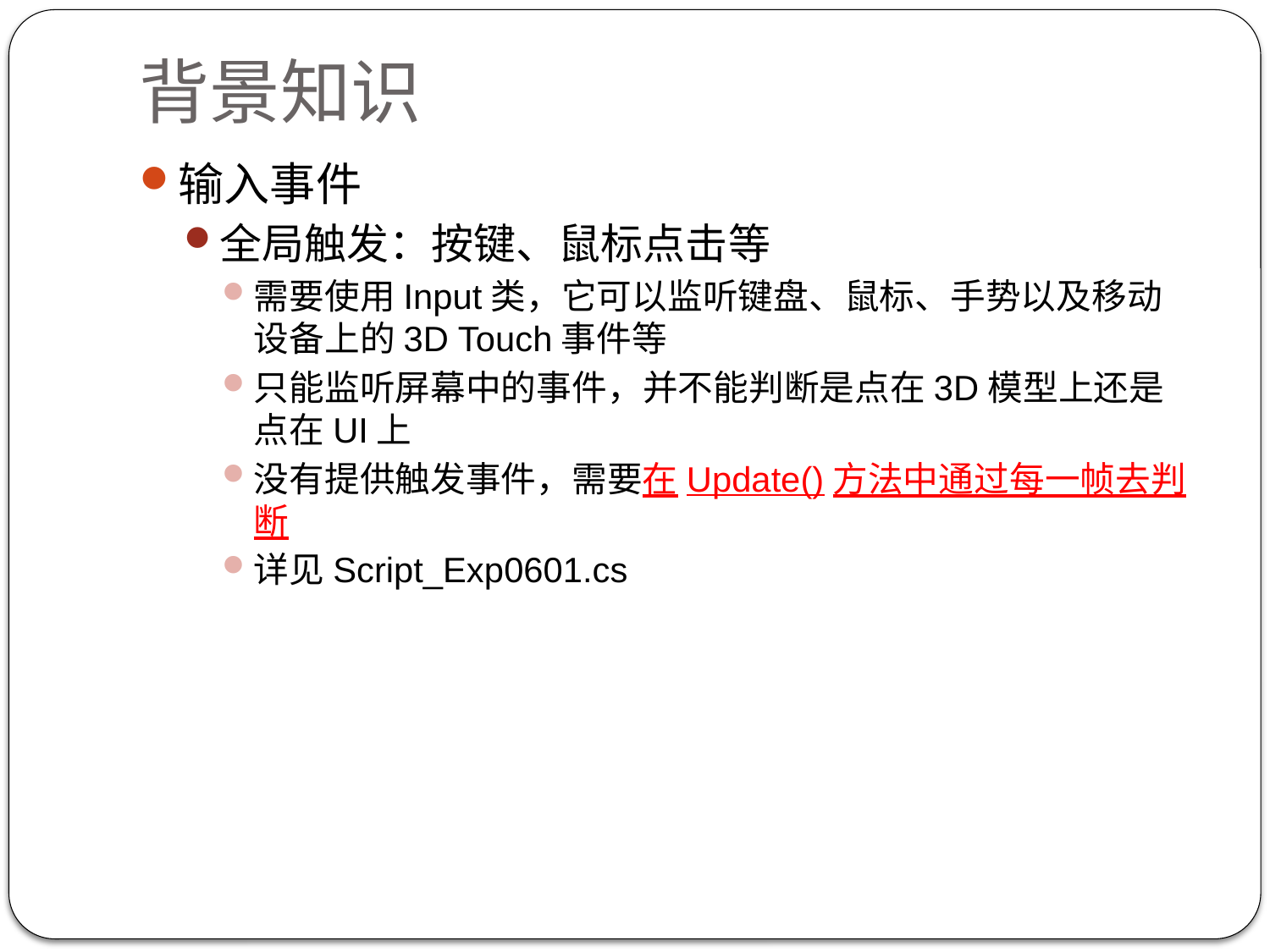

# 背景知识
输入事件
全局触发：按键、鼠标点击等
需要使用Input类，它可以监听键盘、鼠标、手势以及移动设备上的3D Touch事件等
只能监听屏幕中的事件，并不能判断是点在3D模型上还是点在UI上
没有提供触发事件，需要在Update()方法中通过每一帧去判断
详见Script_Exp0601.cs